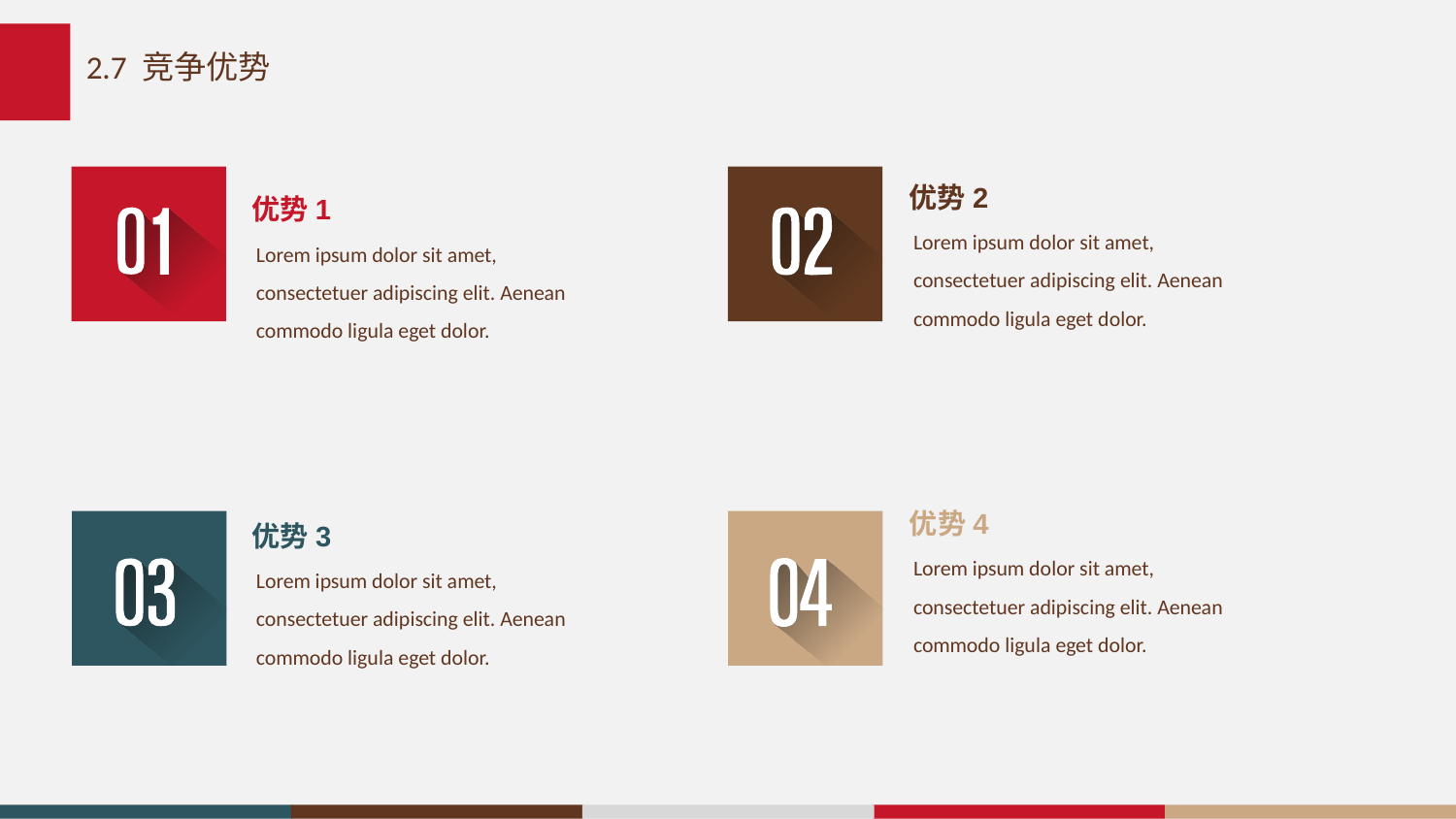

# 2.7 竞争优势

优势2
优势1
Lorem ipsum dolor sit amet, consectetuer adipiscing elit. Aenean commodo ligula eget dolor.
Lorem ipsum dolor sit amet, consectetuer adipiscing elit. Aenean commodo ligula eget dolor.
优势4

优势3

Lorem ipsum dolor sit amet, consectetuer adipiscing elit. Aenean commodo ligula eget dolor.
Lorem ipsum dolor sit amet, consectetuer adipiscing elit. Aenean commodo ligula eget dolor.